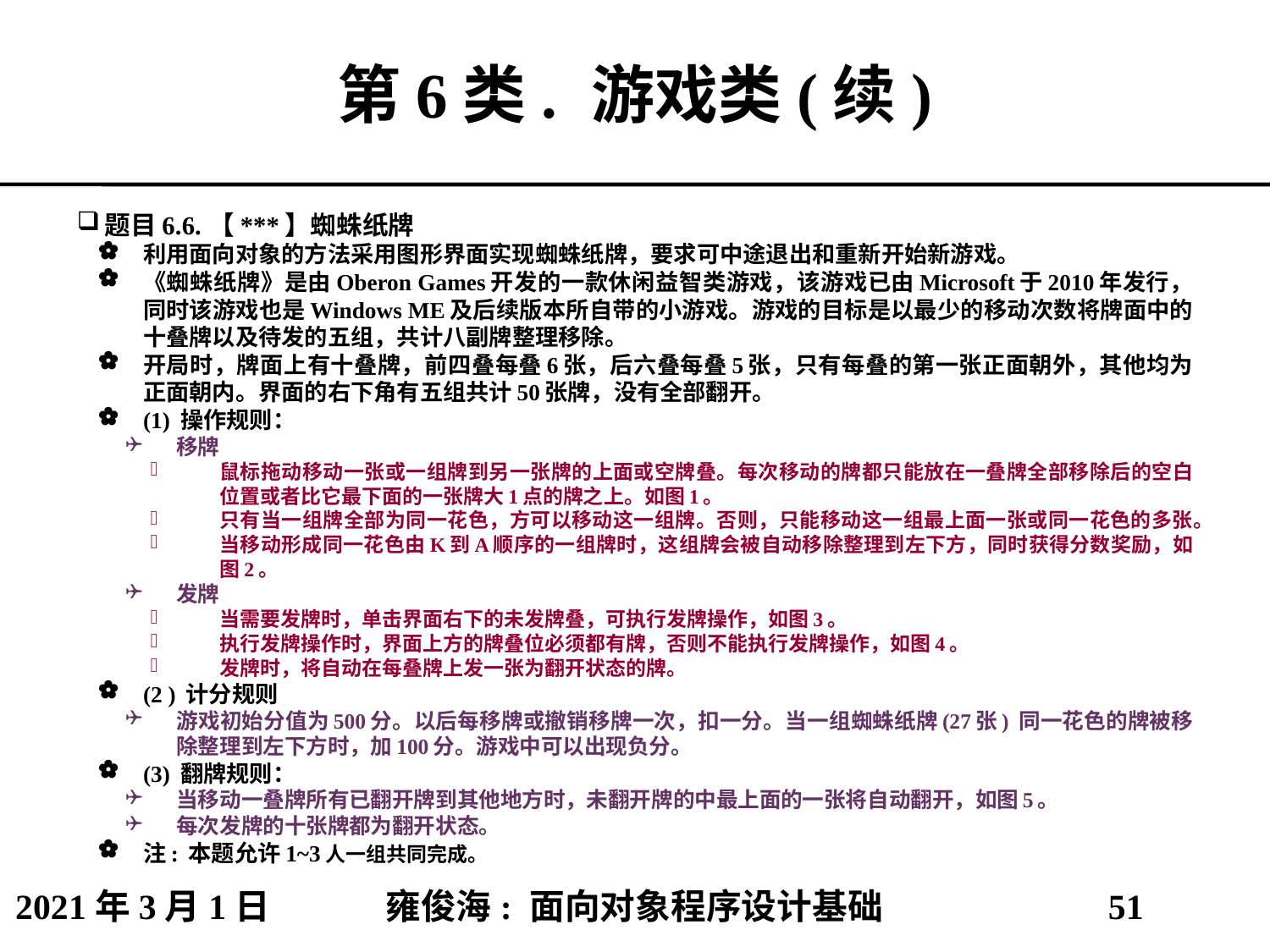

# 第6类.	游戏类(续)

题目6.6.	【***】蜘蛛纸牌
利用面向对象的方法采用图形界面实现蜘蛛纸牌，要求可中途退出和重新开始新游戏。
《蜘蛛纸牌》是由Oberon Games开发的一款休闲益智类游戏，该游戏已由Microsoft于2010年发行，同时该游戏也是Windows ME及后续版本所自带的小游戏。游戏的目标是以最少的移动次数将牌面中的十叠牌以及待发的五组，共计八副牌整理移除。
开局时，牌面上有十叠牌，前四叠每叠6张，后六叠每叠5张，只有每叠的第一张正面朝外，其他均为正面朝内。界面的右下角有五组共计50张牌，没有全部翻开。
(1) 操作规则：
移牌
鼠标拖动移动一张或一组牌到另一张牌的上面或空牌叠。每次移动的牌都只能放在一叠牌全部移除后的空白位置或者比它最下面的一张牌大1点的牌之上。如图1。
只有当一组牌全部为同一花色，方可以移动这一组牌。否则，只能移动这一组最上面一张或同一花色的多张。
当移动形成同一花色由K到A顺序的一组牌时，这组牌会被自动移除整理到左下方，同时获得分数奖励，如图2。
发牌
当需要发牌时，单击界面右下的未发牌叠，可执行发牌操作，如图3。
执行发牌操作时，界面上方的牌叠位必须都有牌，否则不能执行发牌操作，如图4。
发牌时，将自动在每叠牌上发一张为翻开状态的牌。
(2 ) 计分规则
游戏初始分值为500分。以后每移牌或撤销移牌一次，扣一分。当一组蜘蛛纸牌(27张) 同一花色的牌被移除整理到左下方时，加100分。游戏中可以出现负分。
(3) 翻牌规则：
当移动一叠牌所有已翻开牌到其他地方时，未翻开牌的中最上面的一张将自动翻开，如图5。
每次发牌的十张牌都为翻开状态。
注: 本题允许1~3人一组共同完成。
2021年3月1日
雍俊海: 面向对象程序设计基础
51